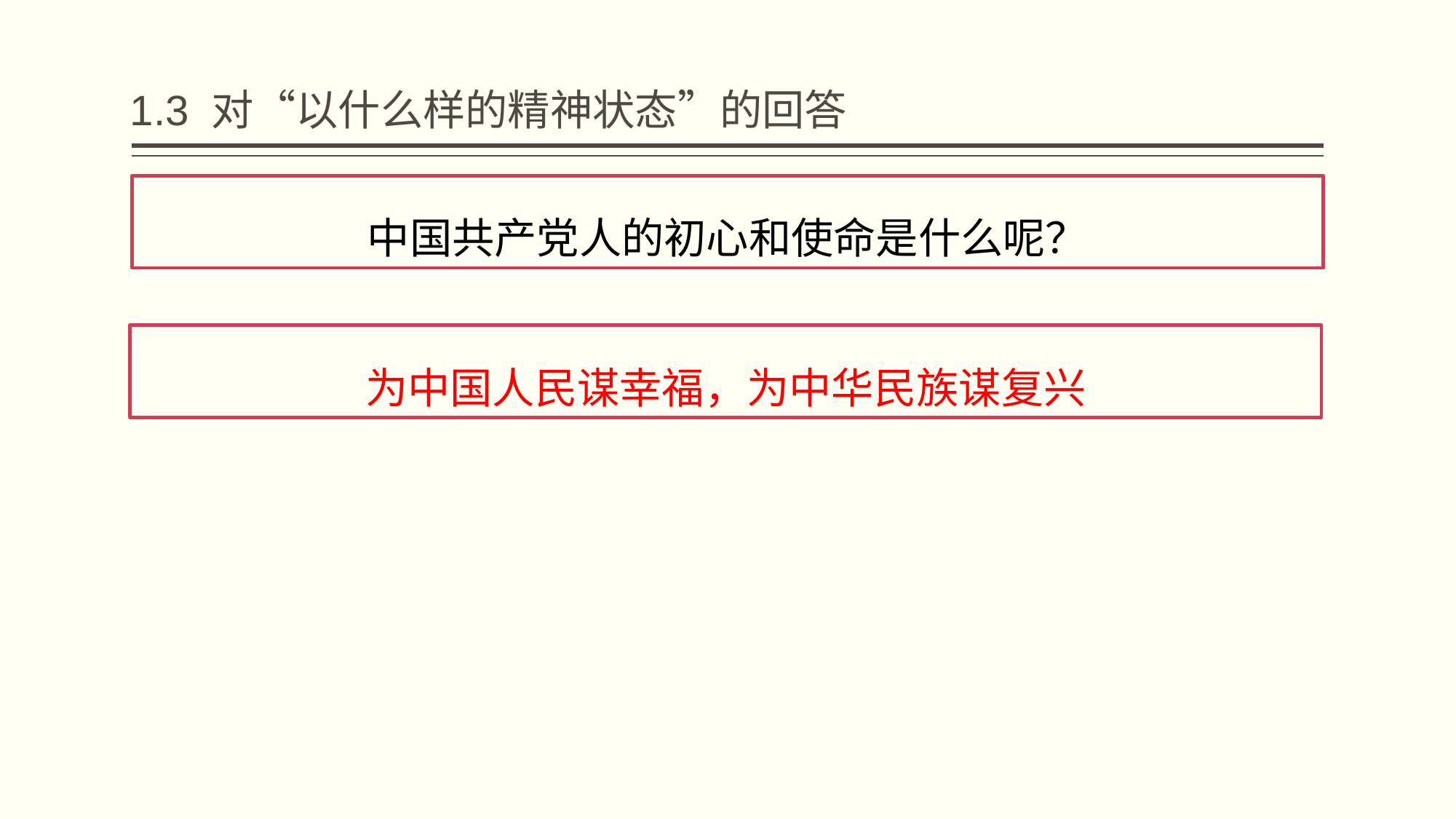

# 1.3 对“以什么样的精神状态”的回答
中国共产党人的初心和使命是什么呢？
为中国人民谋幸福，为中华民族谋复兴